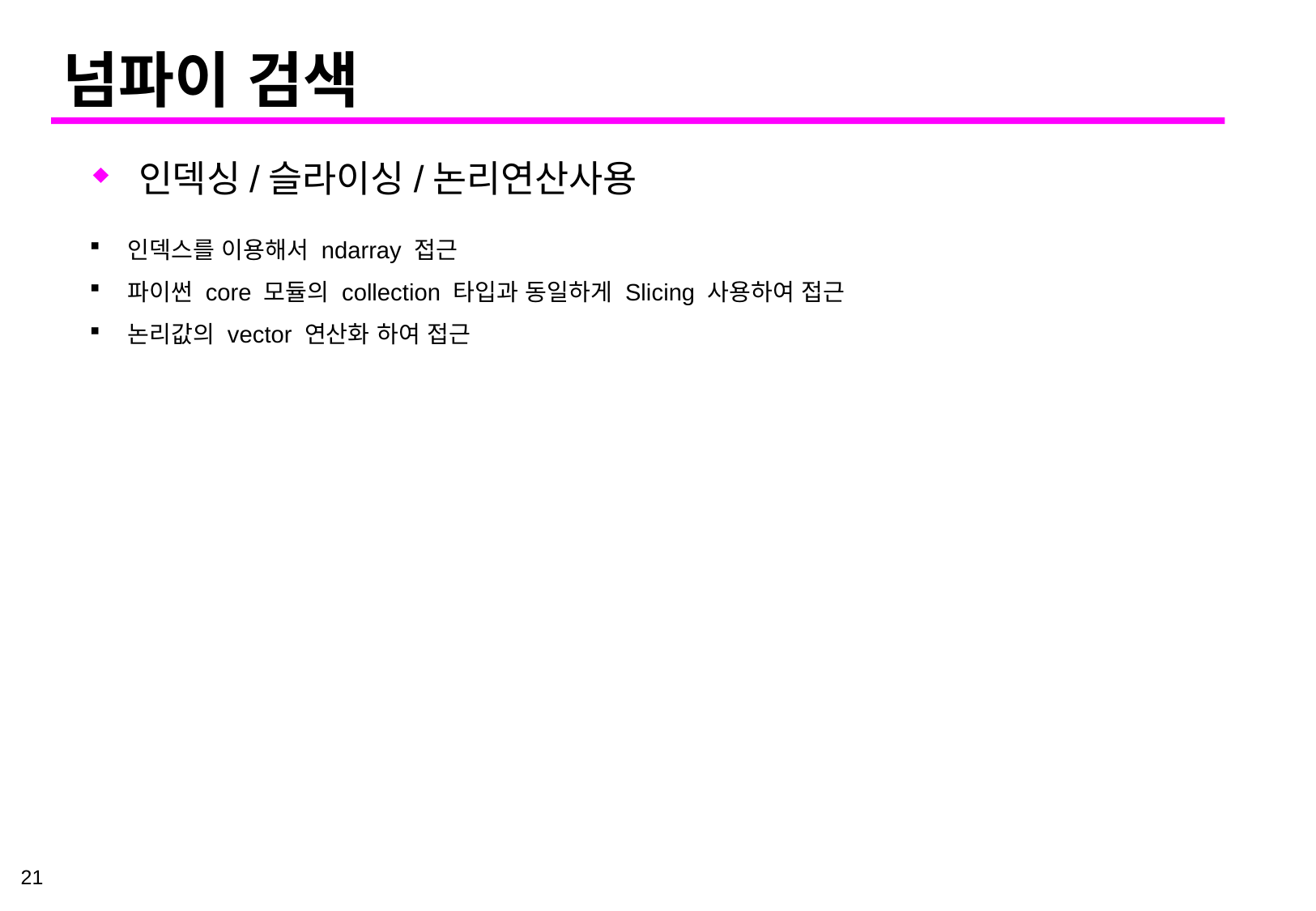

# 넘파이 검색
인덱싱/슬라이싱/논리연산사용
인덱스를 이용해서 ndarray 접근
파이썬 core 모듈의 collection 타입과 동일하게 Slicing 사용하여 접근
논리값의 vector 연산화 하여 접근
21